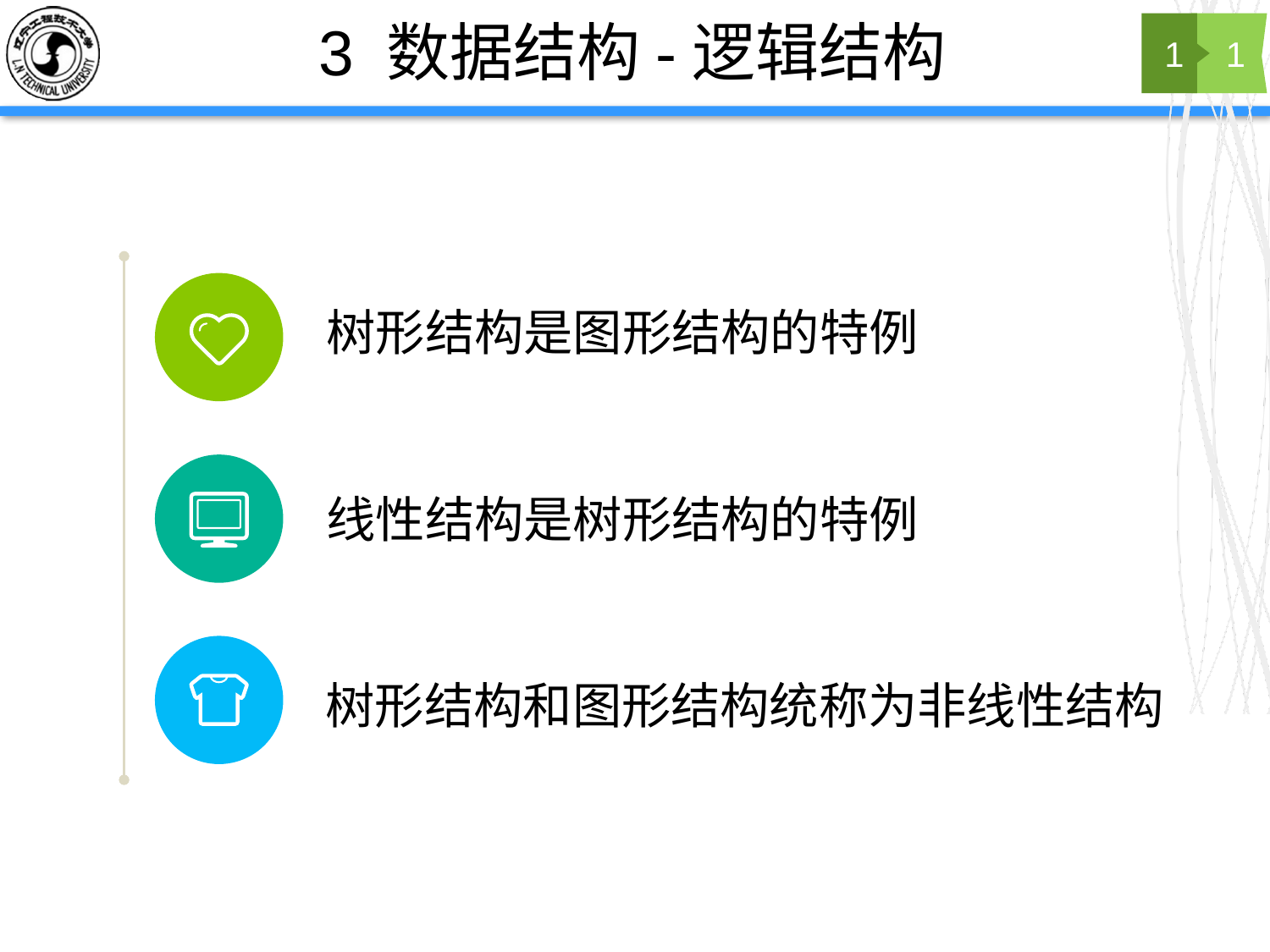

# 3 数据结构-逻辑结构
1
1

树形结构是图形结构的特例

线性结构是树形结构的特例

树形结构和图形结构统称为非线性结构